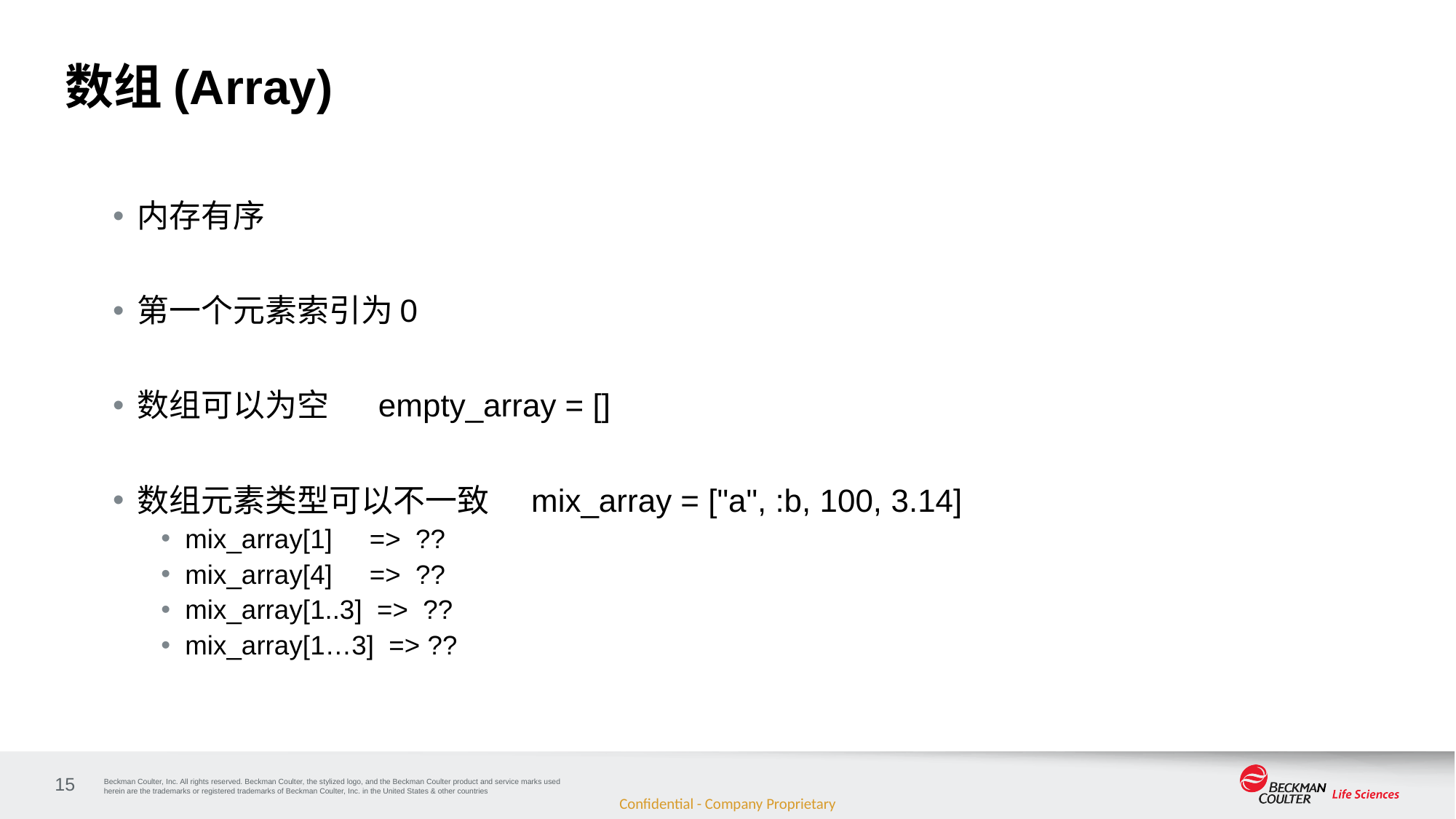

# 数组(Array)

内存有序

第一个元素索引为0

数组可以为空      empty_array = []

数组元素类型可以不一致     mix_array = ["a", :b, 100, 3.14]
mix_array[1]     =>  ??
mix_array[4]     =>  ??
mix_array[1..3]  =>  ??
mix_array[1…3]  => ??